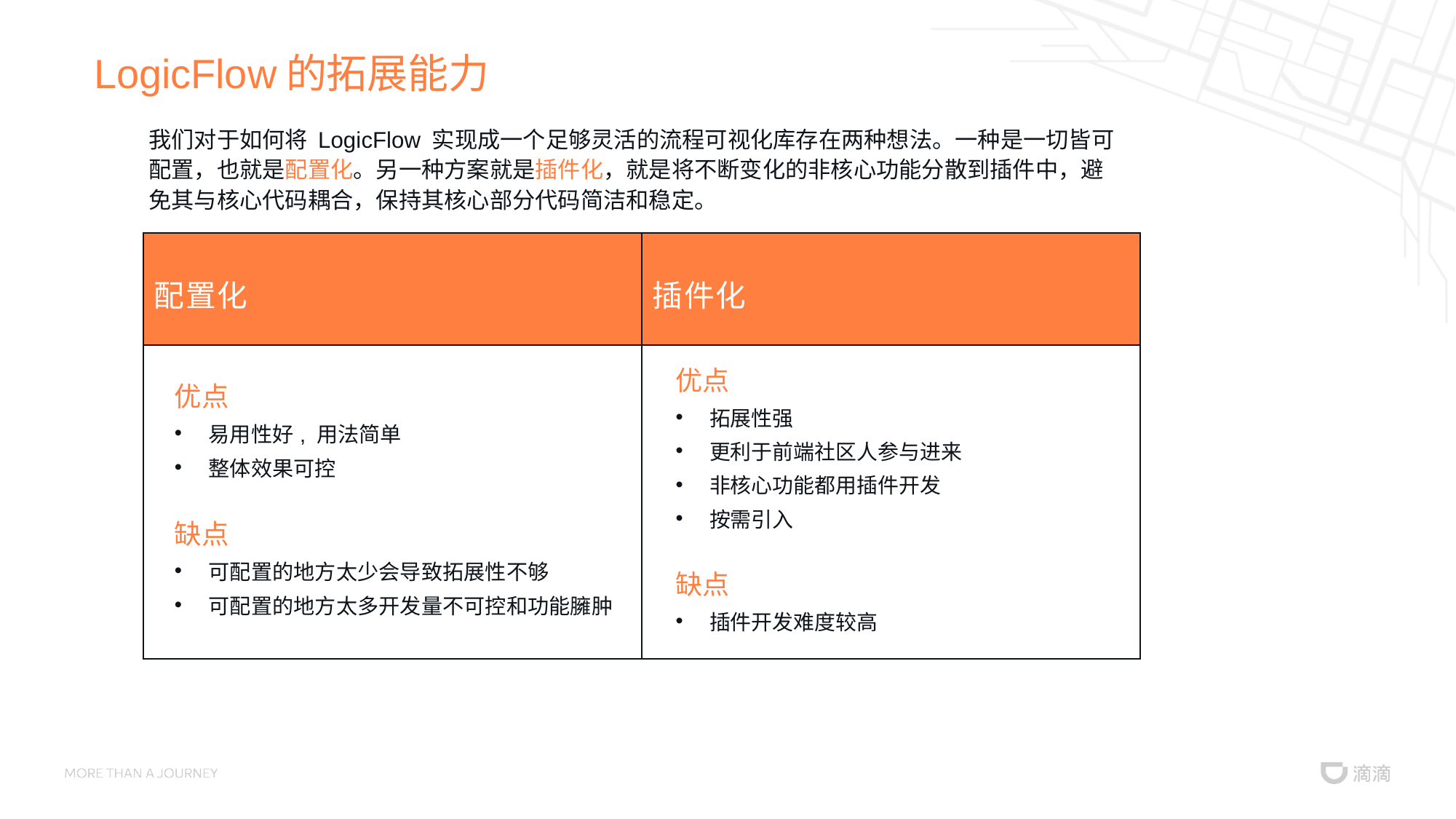

# LogicFlow的拓展能力
我们对于如何将 LogicFlow 实现成一个足够灵活的流程可视化库存在两种想法。一种是一切皆可配置，也就是配置化。另一种方案就是插件化，就是将不断变化的非核心功能分散到插件中，避免其与核心代码耦合，保持其核心部分代码简洁和稳定。
| 配置化 | 插件化 |
| --- | --- |
|  |  |
优点
易用性好, 用法简单
整体效果可控

缺点
可配置的地方太少会导致拓展性不够
可配置的地方太多开发量不可控和功能臃肿
优点
拓展性强
更利于前端社区人参与进来
非核心功能都用插件开发
按需引入

缺点
插件开发难度较高